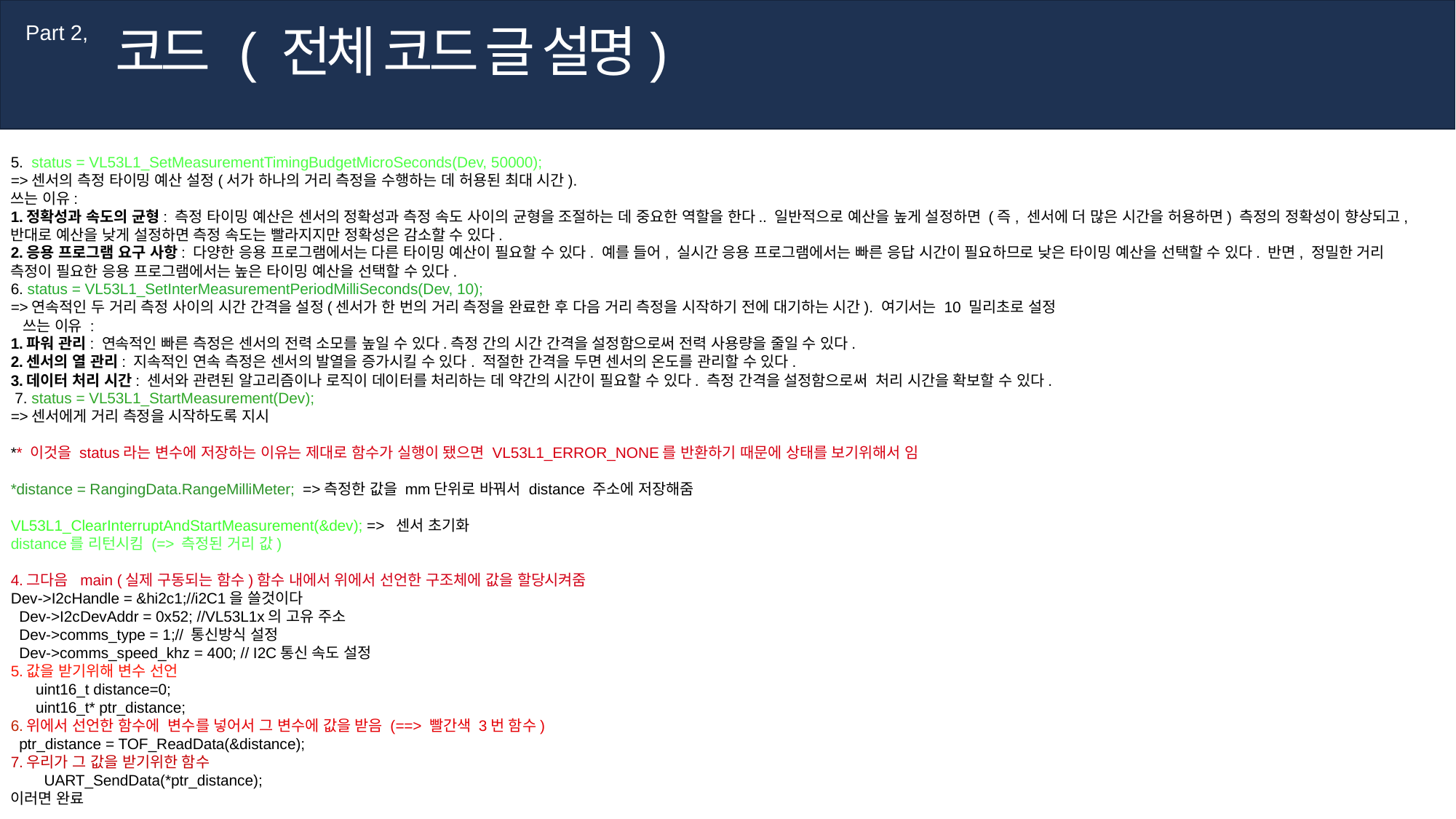

코드 ( 전체 코드 글 설명)
Part 2,
5.  status = VL53L1_SetMeasurementTimingBudgetMicroSeconds(Dev, 50000);
=>센서의 측정 타이밍 예산 설정(서가 하나의 거리 측정을 수행하는 데 허용된 최대 시간).
쓰는 이유:
1.정확성과 속도의 균형: 측정 타이밍 예산은 센서의 정확성과 측정 속도 사이의 균형을 조절하는 데 중요한 역할을 한다.. 일반적으로 예산을 높게 설정하면 (즉, 센서에 더 많은 시간을 허용하면) 측정의 정확성이 향상되고,반대로 예산을 낮게 설정하면 측정 속도는 빨라지지만 정확성은 감소할 수 있다.
2.응용 프로그램 요구 사항: 다양한 응용 프로그램에서는 다른 타이밍 예산이 필요할 수 있다. 예를 들어, 실시간 응용 프로그램에서는 빠른 응답 시간이 필요하므로 낮은 타이밍 예산을 선택할 수 있다. 반면, 정밀한 거리 측정이 필요한 응용 프로그램에서는 높은 타이밍 예산을 선택할 수 있다.
6. status = VL53L1_SetInterMeasurementPeriodMilliSeconds(Dev, 10);
=>연속적인 두 거리 측정 사이의 시간 간격을 설정(센서가 한 번의 거리 측정을 완료한 후 다음 거리 측정을 시작하기 전에 대기하는 시간). 여기서는 10 밀리초로 설정
  쓰는 이유 :
1.파워 관리: 연속적인 빠른 측정은 센서의 전력 소모를 높일 수 있다.측정 간의 시간 간격을 설정함으로써 전력 사용량을 줄일 수 있다.
2.센서의 열 관리: 지속적인 연속 측정은 센서의 발열을 증가시킬 수 있다. 적절한 간격을 두면 센서의 온도를 관리할 수 있다.
3.데이터 처리 시간: 센서와 관련된 알고리즘이나 로직이 데이터를 처리하는 데 약간의 시간이 필요할 수 있다. 측정 간격을 설정함으로써  처리 시간을 확보할 수 있다.
 7. status = VL53L1_StartMeasurement(Dev);
=>센서에게 거리 측정을 시작하도록 지시

** 이것을 status라는 변수에 저장하는 이유는 제대로 함수가 실행이 됐으면 VL53L1_ERROR_NONE를 반환하기 때문에 상태를 보기위해서 임

*distance = RangingData.RangeMilliMeter;  =>측정한 값을 mm단위로 바꿔서 distance 주소에 저장해줌

VL53L1_ClearInterruptAndStartMeasurement(&dev); =>  센서 초기화
distance를 리턴시킴 (=> 측정된 거리 값)

4.그다음  main (실제 구동되는 함수)함수 내에서 위에서 선언한 구조체에 값을 할당시켜줌
Dev->I2cHandle = &hi2c1;//i2C1을 쓸것이다
  Dev->I2cDevAddr = 0x52; //VL53L1x의 고유 주소
  Dev->comms_type = 1;// 통신방식 설정
  Dev->comms_speed_khz = 400; // I2C통신 속도 설정
5.값을 받기위해 변수 선언
      uint16_t distance=0;
      uint16_t* ptr_distance;
6.위에서 선언한 함수에  변수를 넣어서 그 변수에 값을 받음 (==> 빨간색 3번 함수)
  ptr_distance = TOF_ReadData(&distance);
7.우리가 그 값을 받기위한 함수
        UART_SendData(*ptr_distance);
이러면 완료